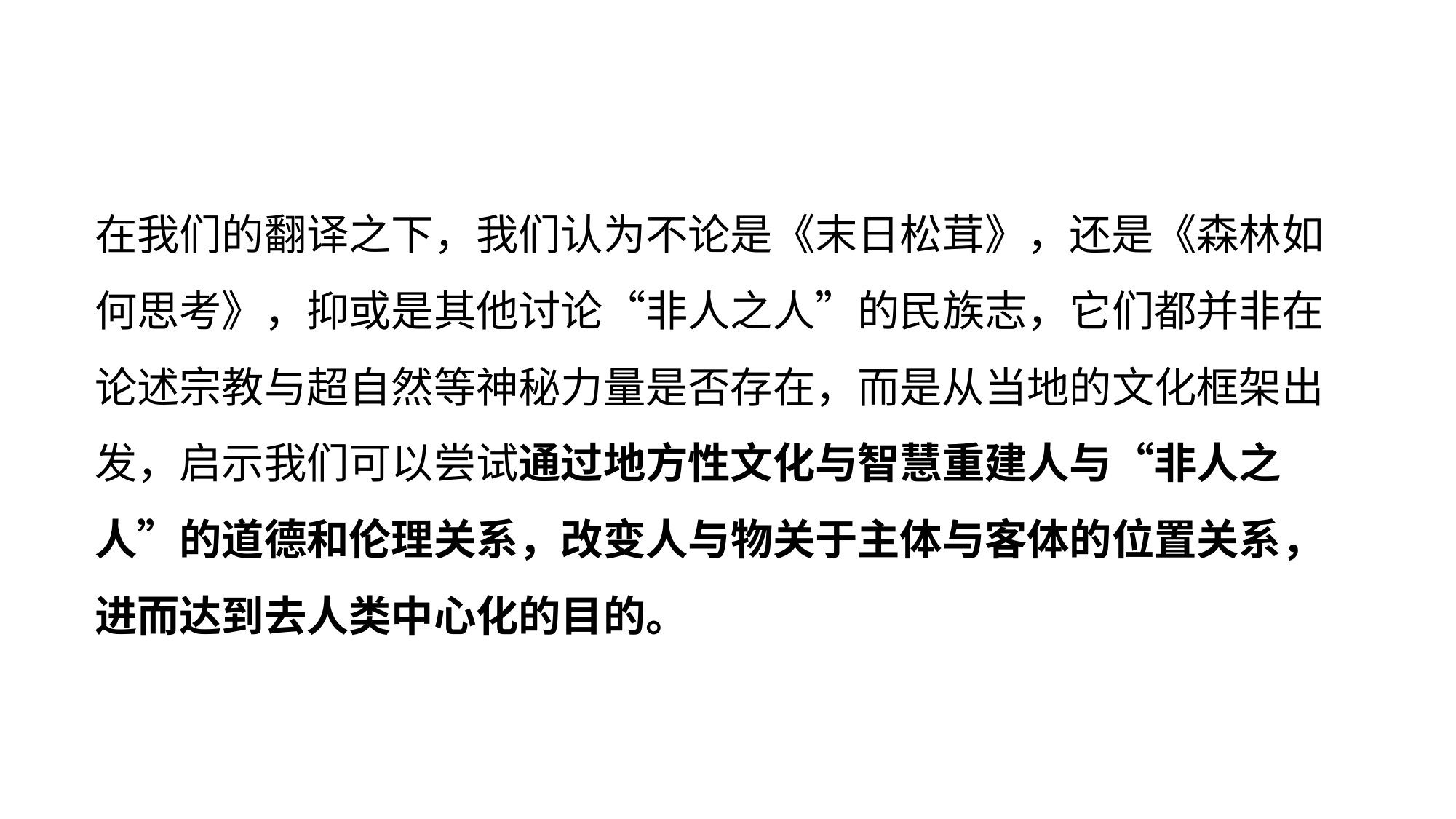

在我们的翻译之下，我们认为不论是《末日松茸》，还是《森林如何思考》，抑或是其他讨论“非人之人”的民族志，它们都并非在论述宗教与超自然等神秘力量是否存在，而是从当地的文化框架出发，启示我们可以尝试通过地方性文化与智慧重建人与“非人之人”的道德和伦理关系，改变人与物关于主体与客体的位置关系，进而达到去人类中心化的目的。